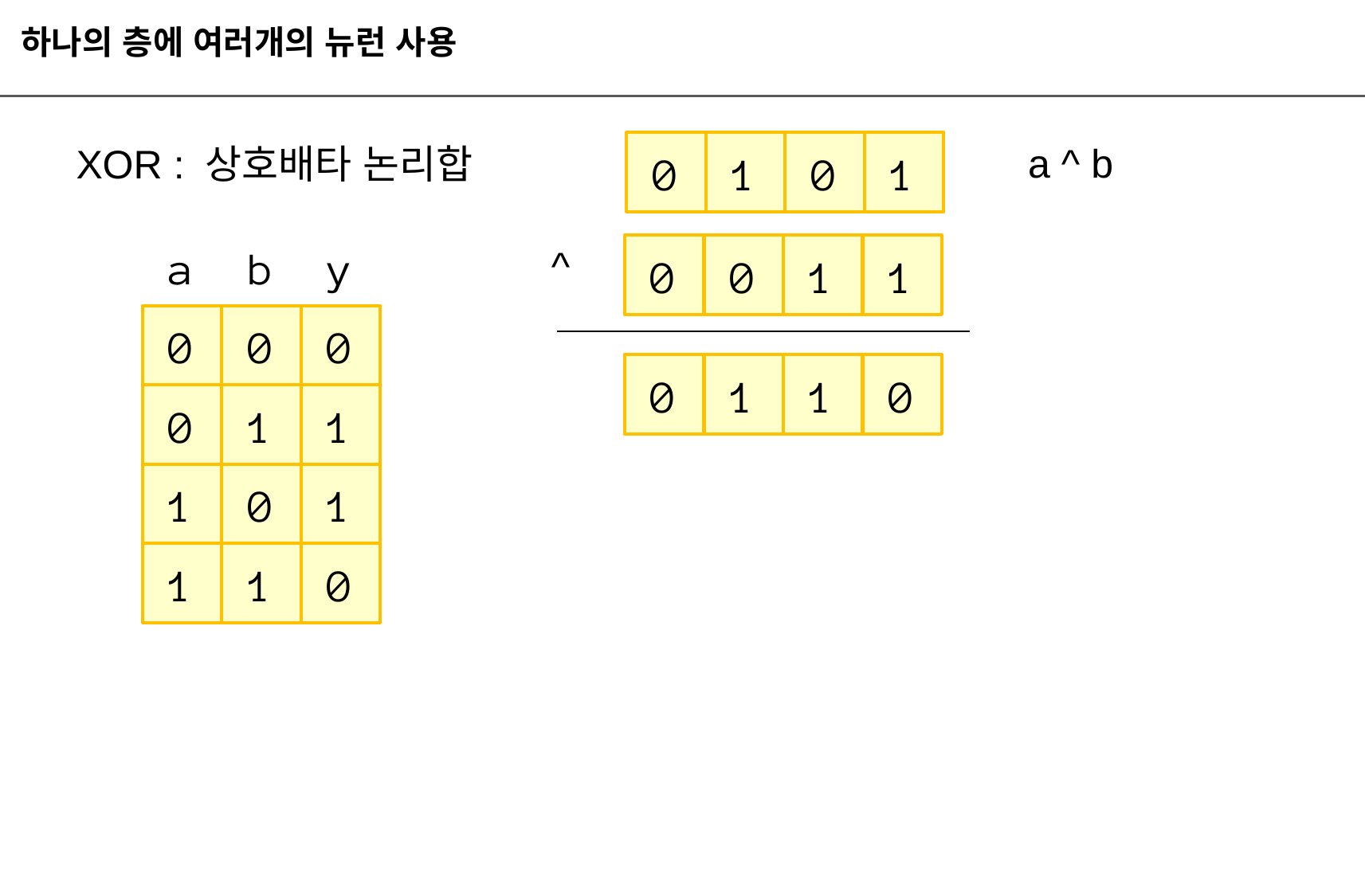

하나의 층에 여러개의 뉴런 사용
1
a ^ b
0
1
0
XOR : 상호배타 논리합
a
b
y
^
0
0
1
1
0
0
0
0
1
1
0
0
1
1
1
0
1
1
1
0